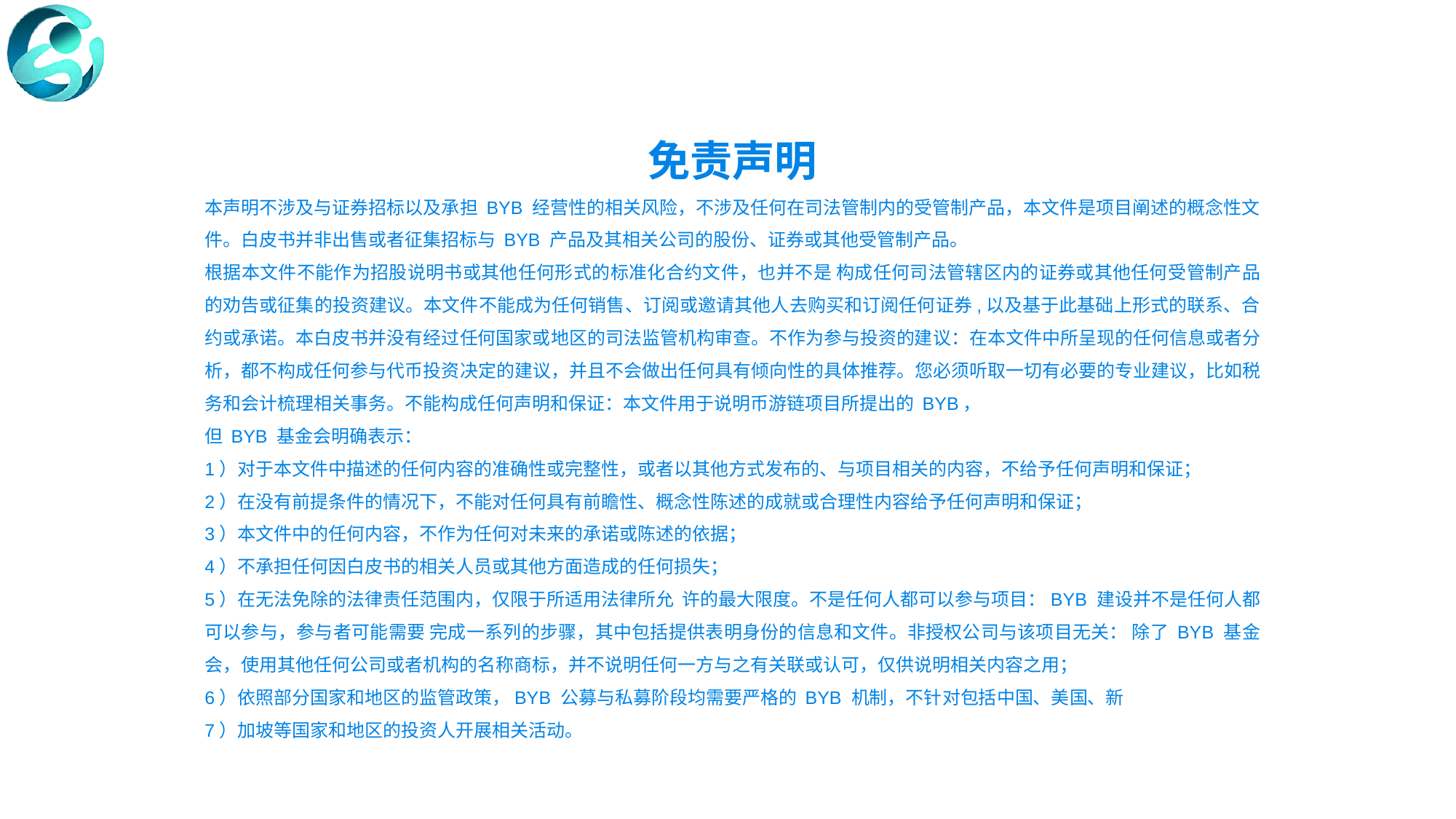

免责声明
本声明不涉及与证券招标以及承担 BYB 经营性的相关风险，不涉及任何在司法管制内的受管制产品，本⽂件是项目阐述的概念性⽂件。白皮书并非出售或者征集招标与 BYB 产品及其相关公司的股份、证券或其他受管制产品。
根据本⽂件不能作为招股说明书或其他任何形式的标准化合约⽂件，也并不是 构成任何司法管辖区内的证券或其他任何受管制产品的劝告或征集的投资建议。本⽂件不能成为任何销售、订阅或邀请其他⼈去购买和订阅任何证券,以及基于此基础上形式的联系、合约或承诺。本白皮书并没有经过任何国家或地区的司法监管机构审查。不作为参与投资的建议：在本⽂件中所呈现的任何信息或者分析，都不构成任何参与代币投资决定的建议，并且不会做出任何具有倾向性的具体推荐。您必须听取⼀切有必要的专业建议，比如税务和会计梳理相关事务。不能构成任何声明和保证：本⽂件用于说明币游链项目所提出的 BYB，
但 BYB 基⾦会明确表示：
1）对于本⽂件中描述的任何内容的准确性或完整性，或者以其他⽅式发布的、与项目相关的内容，不给予任何声明和保证；
2）在没有前提条件的情况下，不能对任何具有前瞻性、概念性陈述的成就或合理性内容给予任何声明和保证；
3）本⽂件中的任何内容，不作为任何对未来的承诺或陈述的依据；
4）不承担任何因白皮书的相关⼈员或其他⽅面造成的任何损失；
5）在⽆法免除的法律责任范围内，仅限于所适用法律所允  许的最⼤限度。不是任何⼈都可以参与项目：BYB 建设并不是任何⼈都可以参与，参与者可能需要 完成⼀系列的步骤，其中包括提供表明身份的信息和⽂件。非授权公司与该项目⽆关： 除了 BYB 基⾦会，使用其他任何公司或者机构的名称商标，并不说明任何⼀⽅与之有关联或认可，仅供说明相关内容之用；
6）依照部分国家和地区的监管政策，BYB 公募与私募阶段均需要严格的 BYB 机制，不针对包括中国、美国、新
7）加坡等国家和地区的投资⼈开展相关活动。